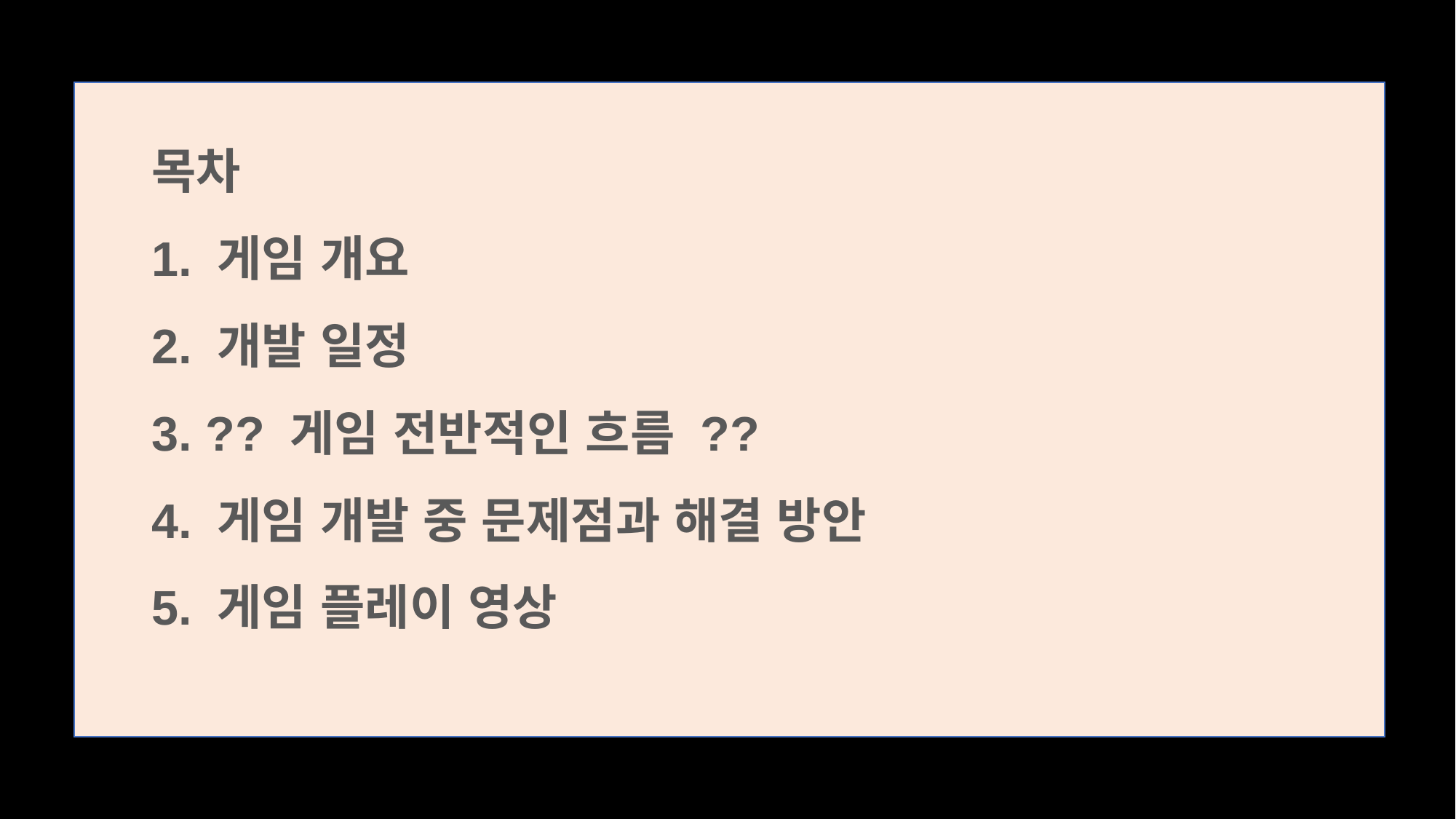

목차

1. 게임 개요
2. 개발 일정
3. ?? 게임 전반적인 흐름 ??
4. 게임 개발 중 문제점과 해결 방안
5. 게임 플레이 영상